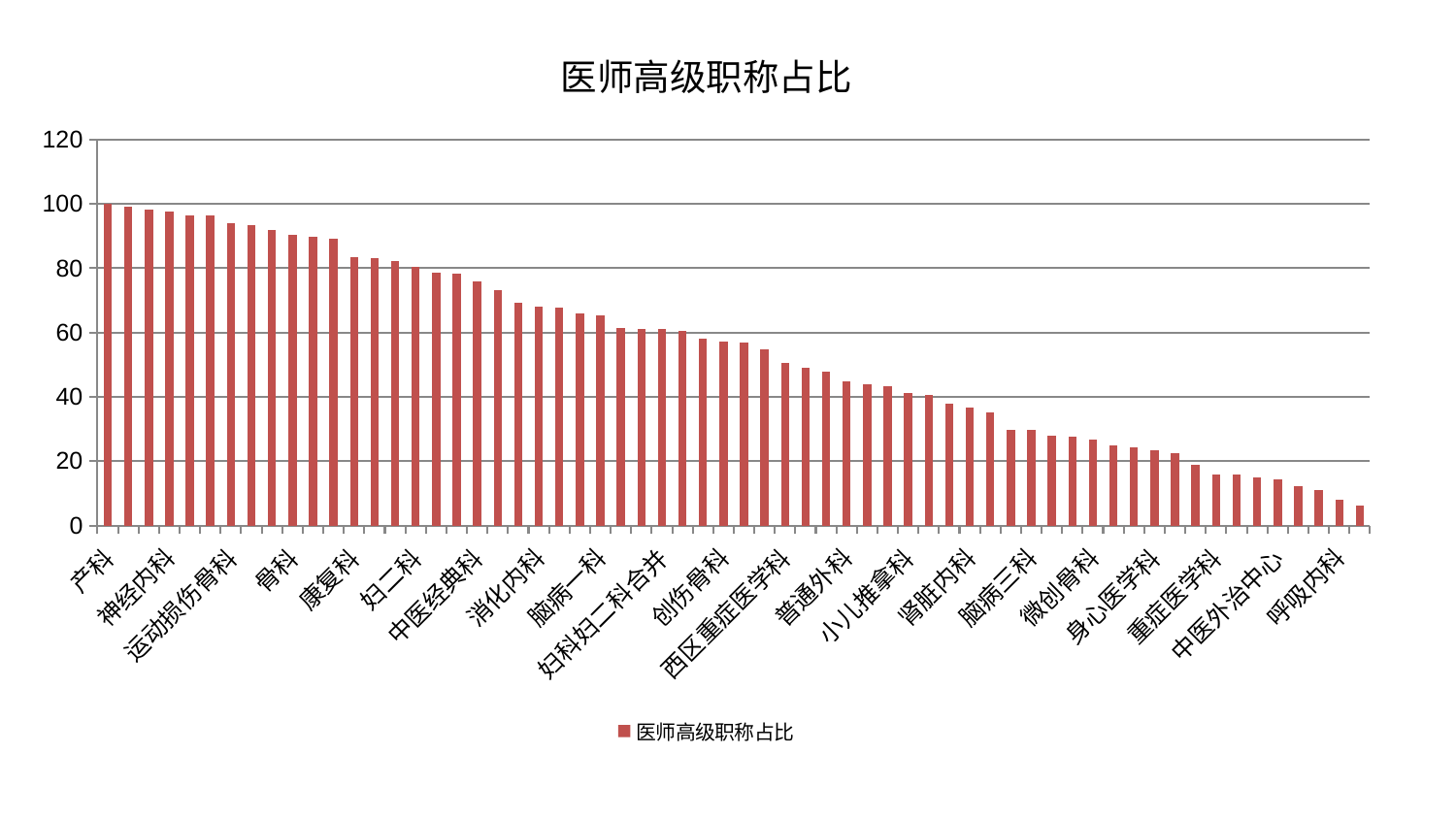

### Chart: 医师高级职称占比

| Category | 医师高级职称占比 |
|---|---|
| 产科 | 100.0 |
| 皮肤科 | 99.08742734087595 |
| 儿科 | 98.09853739846768 |
| 神经内科 | 97.61626637867349 |
| 胸外科 | 96.524191758402 |
| 脾胃病科 | 96.37137914041654 |
| 运动损伤骨科 | 94.11781609647511 |
| 推拿科 | 93.29682596206962 |
| 针灸科 | 91.78806074269757 |
| 骨科 | 90.54344332680195 |
| 脊柱骨科 | 89.82757147992926 |
| 风湿病科 | 89.1090529318488 |
| 康复科 | 83.54147520671066 |
| 脾胃科消化科合并 | 83.0506672574601 |
| 心病二科 | 82.17499840365952 |
| 妇二科 | 80.40712437147663 |
| 小儿骨科 | 78.71366817088612 |
| 耳鼻喉科 | 78.33858500648554 |
| 中医经典科 | 76.00502046014417 |
| 心病一科 | 73.13576669025295 |
| 周围血管科 | 69.3998325327508 |
| 消化内科 | 68.13437534772865 |
| 东区重症医学科 | 67.64757073812618 |
| 医院 | 66.00719960941163 |
| 脑病一科 | 65.39146874093413 |
| 口腔科 | 61.43160541249462 |
| 血液科 | 61.22519401695068 |
| 妇科妇二科合并 | 61.198496202994825 |
| 肛肠科 | 60.463815664604795 |
| 综合内科 | 58.1373640861689 |
| 创伤骨科 | 57.308832043563484 |
| 心血管内科 | 56.893023773679545 |
| 内分泌科 | 54.74840934618525 |
| 西区重症医学科 | 50.65026682353648 |
| 脑病二科 | 48.99190055766157 |
| 乳腺甲状腺外科 | 47.707706595067215 |
| 普通外科 | 44.77705178459101 |
| 妇科 | 43.79188259122767 |
| 心病四科 | 43.36733840187497 |
| 小儿推拿科 | 41.313899635020974 |
| 老年医学科 | 40.590474545903156 |
| 肝胆外科 | 37.79682935963731 |
| 肾脏内科 | 36.79605919138909 |
| 神经外科 | 35.22280367031427 |
| 东区肾病科 | 29.808328808803967 |
| 脑病三科 | 29.600372948462347 |
| 眼科 | 27.949942505850366 |
| 男科 | 27.675133513583056 |
| 微创骨科 | 26.76056463797489 |
| 显微骨科 | 24.843349951618276 |
| 治未病中心 | 24.382252751359854 |
| 身心医学科 | 23.353201189132335 |
| 心病三科 | 22.575848251584436 |
| 肿瘤内科 | 18.99171803213807 |
| 重症医学科 | 15.98686926366075 |
| 肝病科 | 15.790444220929576 |
| 美容皮肤科 | 15.071371797622623 |
| 中医外治中心 | 14.218063814362662 |
| 肾病科 | 12.092347761328625 |
| 泌尿外科 | 11.051789376582693 |
| 呼吸内科 | 7.935672717107883 |
| 关节骨科 | 6.177309471285513 |
182